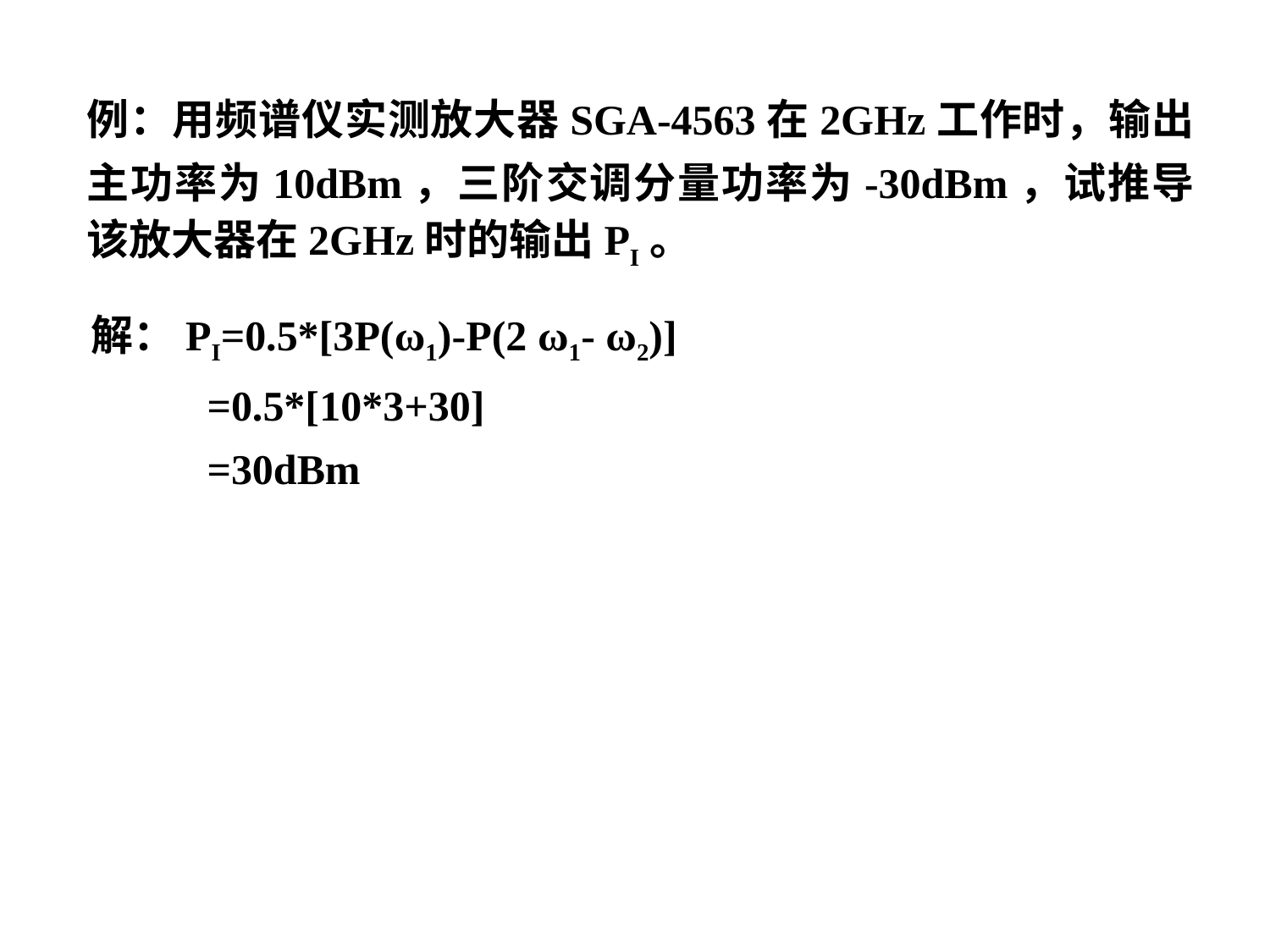

例：用频谱仪实测放大器SGA-4563在2GHz工作时，输出主功率为10dBm，三阶交调分量功率为-30dBm，试推导该放大器在2GHz时的输出PI。
解：PI=0.5*[3P(ω1)-P(2 ω1- ω2)]
           =0.5*[10*3+30]
           =30dBm